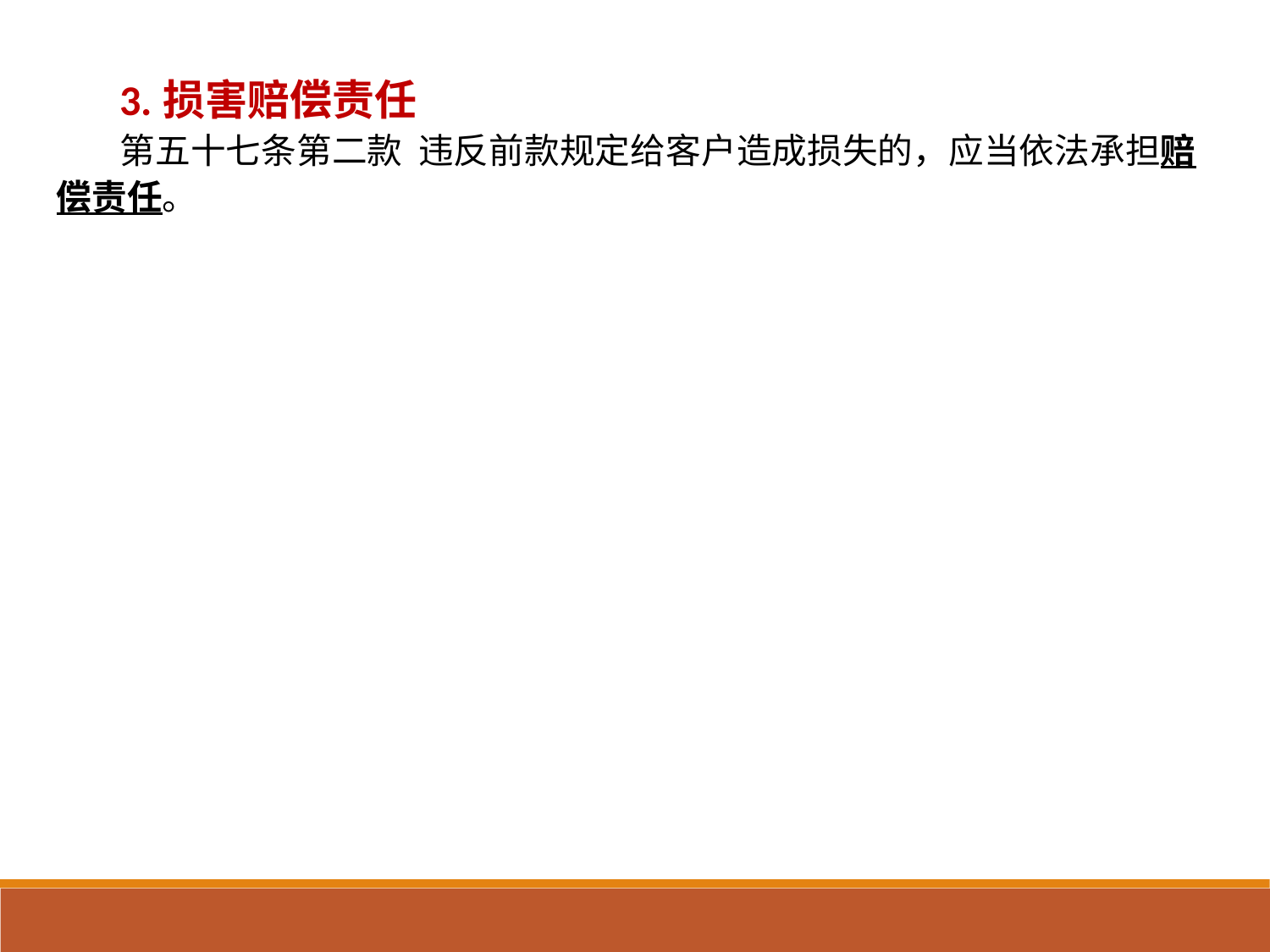

3.损害赔偿责任
第五十七条第二款  违反前款规定给客户造成损失的，应当依法承担赔偿责任。